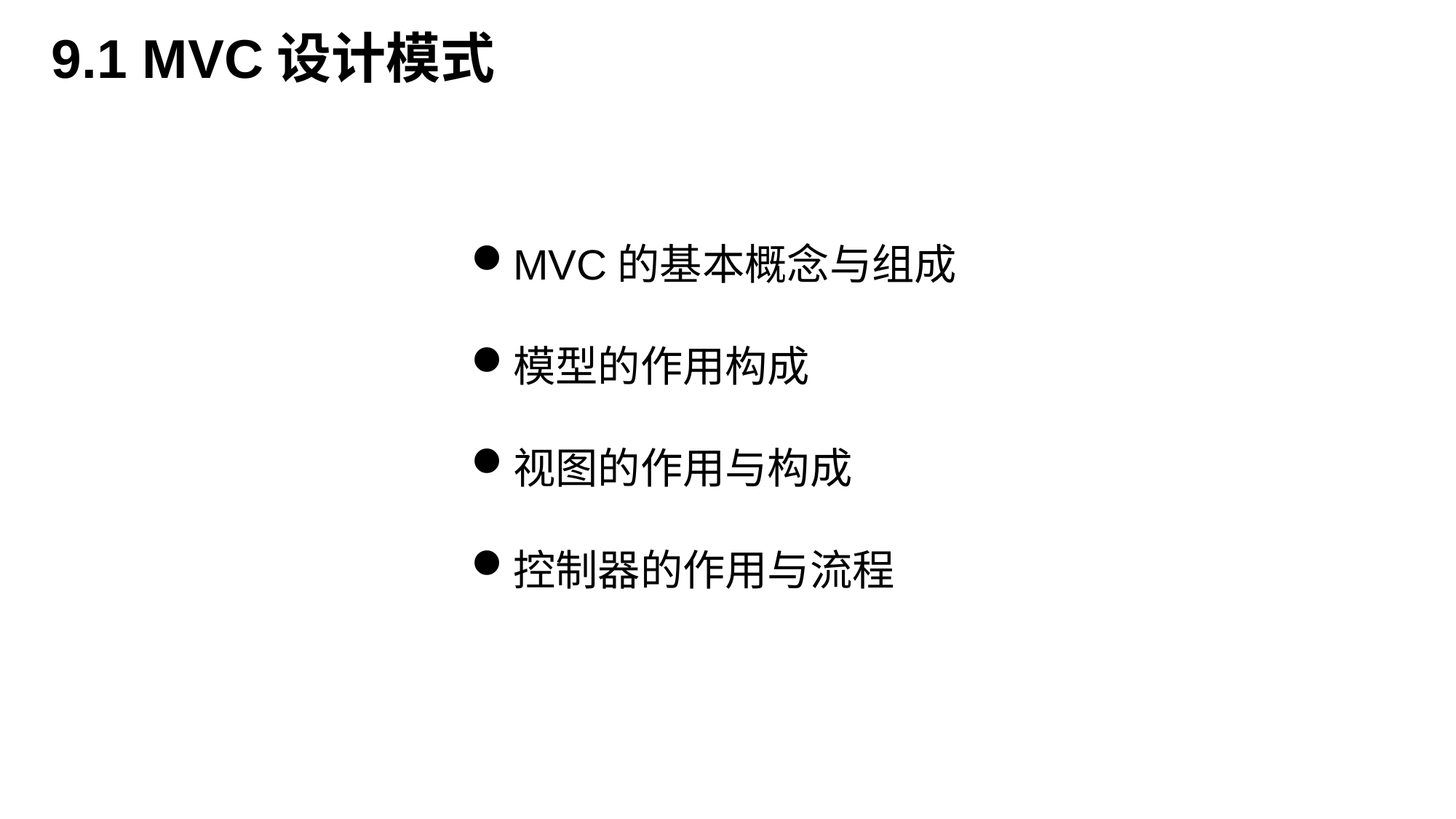

9.1 MVC设计模式
MVC的基本概念与组成
模型的作用构成
视图的作用与构成
控制器的作用与流程